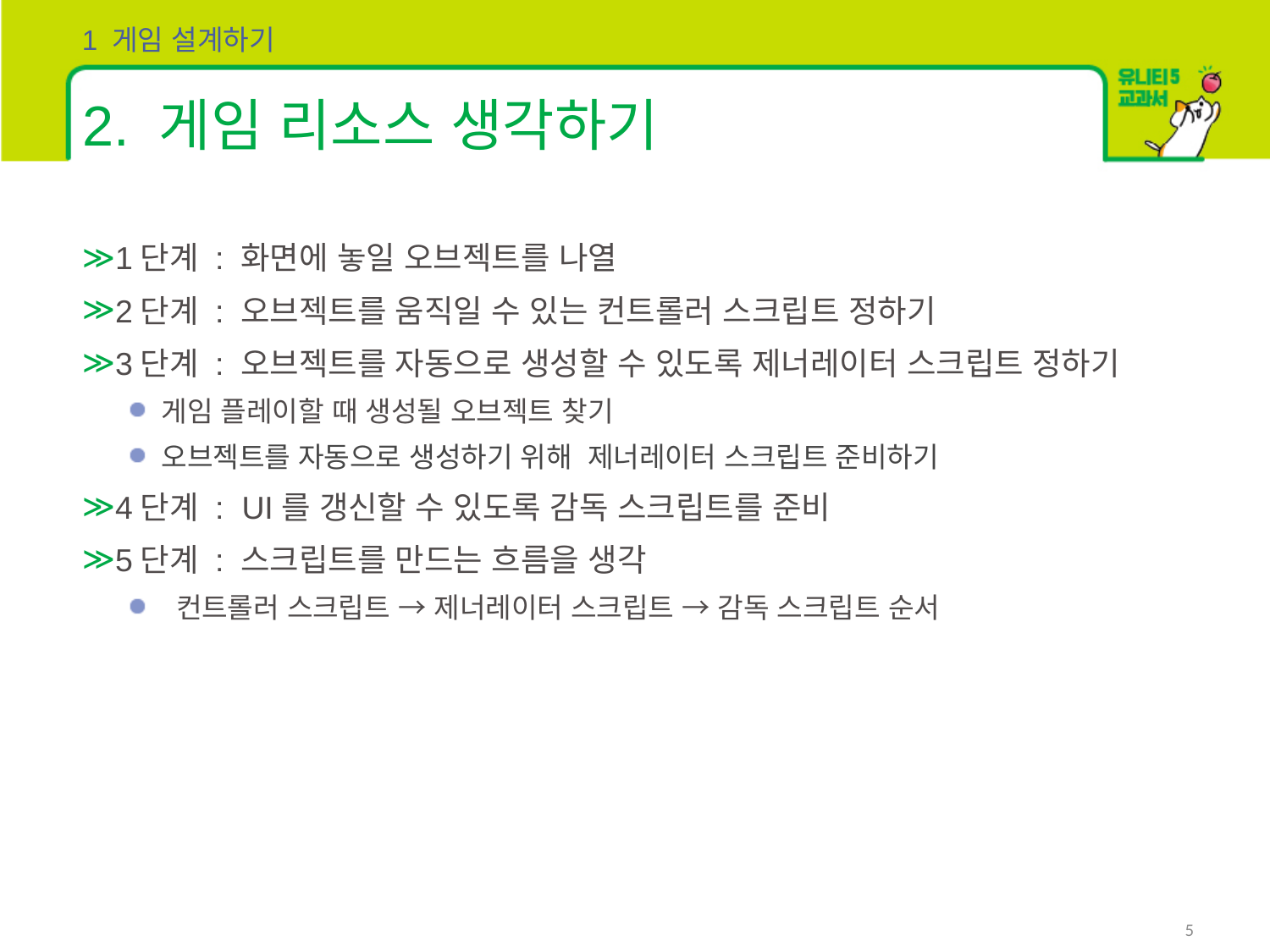

1 게임 설계하기
# 2. 게임 리소스 생각하기
1단계 : 화면에 놓일 오브젝트를 나열
2단계 : 오브젝트를 움직일 수 있는 컨트롤러 스크립트 정하기
3단계 : 오브젝트를 자동으로 생성할 수 있도록 제너레이터 스크립트 정하기
게임 플레이할 때 생성될 오브젝트 찾기
오브젝트를 자동으로 생성하기 위해  제너레이터 스크립트 준비하기
4단계 :  UI를 갱신할 수 있도록 감독 스크립트를 준비
5단계 : 스크립트를 만드는 흐름을 생각
 컨트롤러 스크립트 → 제너레이터 스크립트 → 감독 스크립트 순서
5